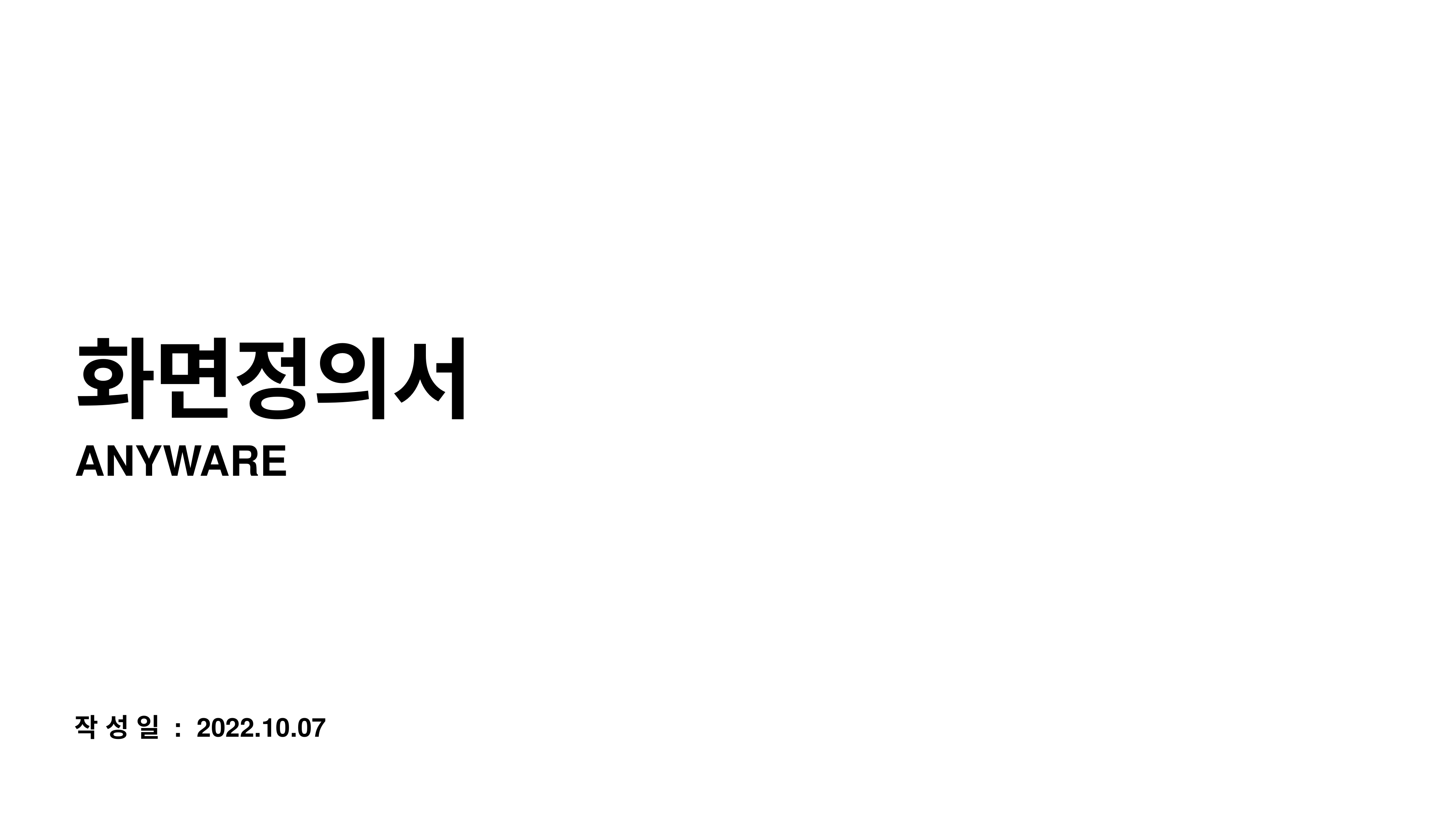

# 화면정의서
ANYWARE
작 성 일 :  2022.10.07